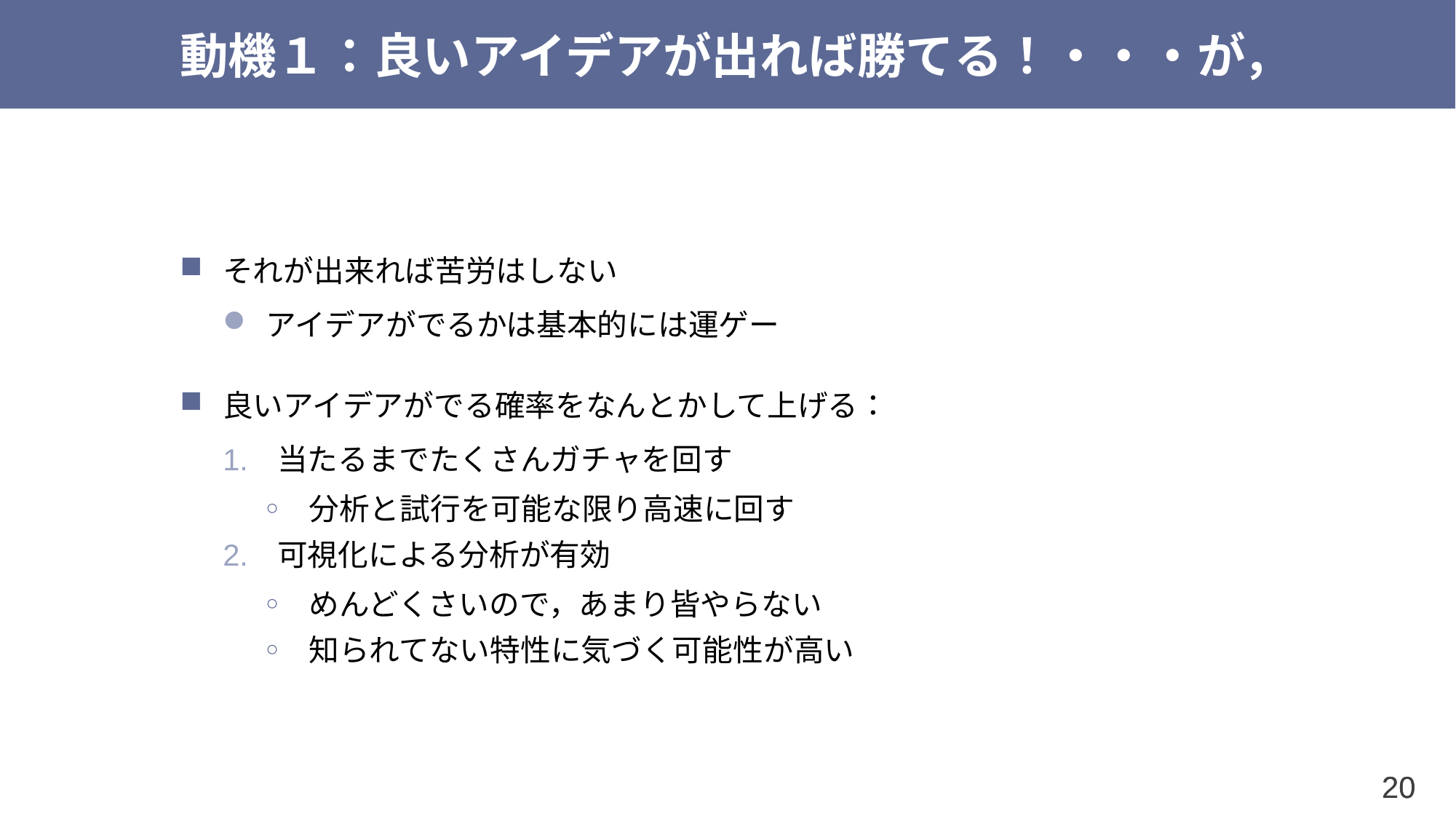

# 動機１：良いアイデアが出れば勝てる！・・・が，
それが出来れば苦労はしない
アイデアがでるかは基本的には運ゲー
良いアイデアがでる確率をなんとかして上げる：
当たるまでたくさんガチャを回す
分析と試行を可能な限り高速に回す
可視化による分析が有効
めんどくさいので，あまり皆やらない
知られてない特性に気づく可能性が高い